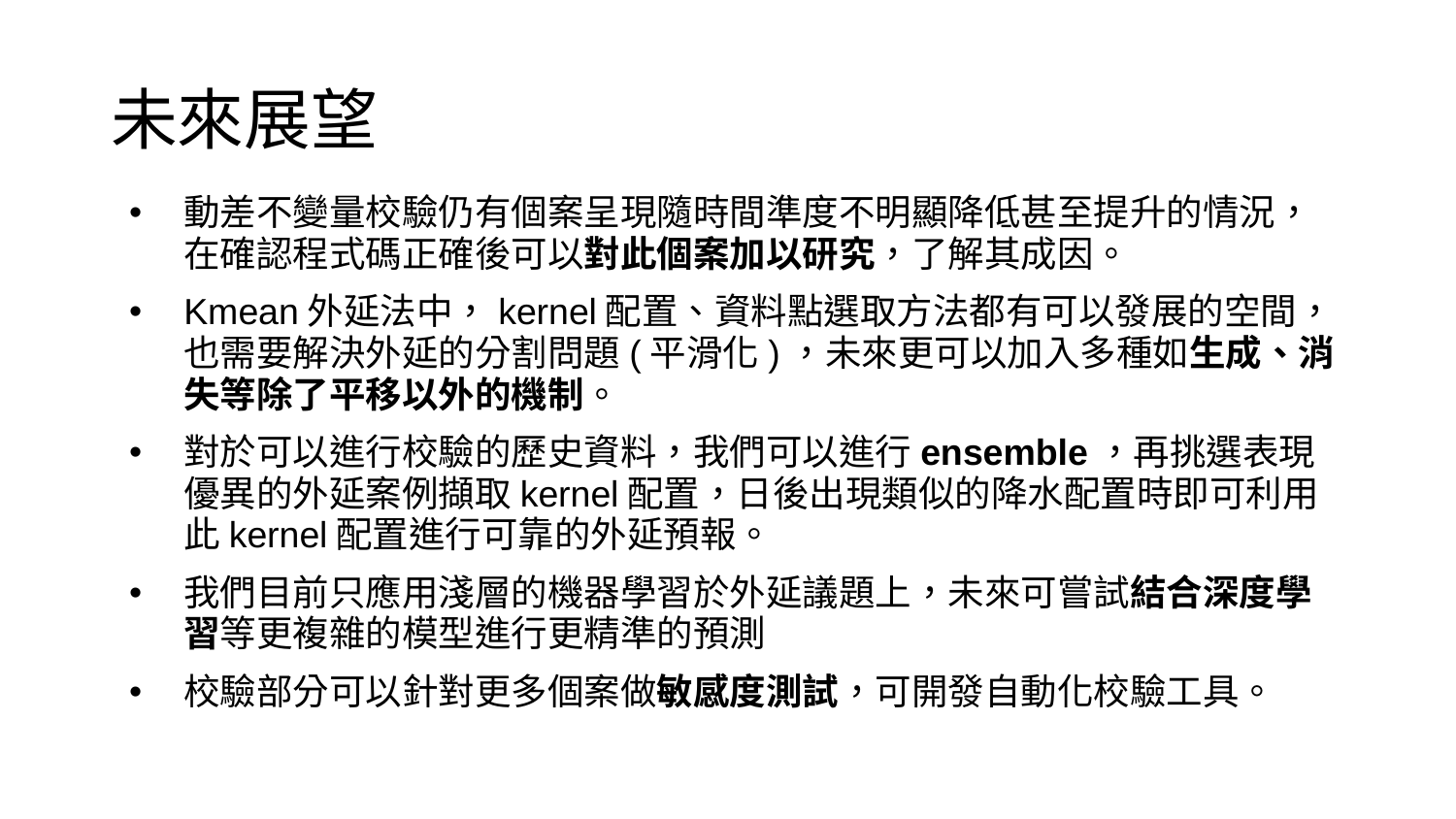

# 未來展望
動差不變量校驗仍有個案呈現隨時間準度不明顯降低甚至提升的情況，在確認程式碼正確後可以對此個案加以研究，了解其成因。
Kmean外延法中，kernel配置、資料點選取方法都有可以發展的空間，也需要解決外延的分割問題(平滑化)，未來更可以加入多種如生成、消失等除了平移以外的機制。
對於可以進行校驗的歷史資料，我們可以進行ensemble，再挑選表現優異的外延案例擷取kernel配置，日後出現類似的降水配置時即可利用此kernel配置進行可靠的外延預報。
我們目前只應用淺層的機器學習於外延議題上，未來可嘗試結合深度學習等更複雜的模型進行更精準的預測
校驗部分可以針對更多個案做敏感度測試，可開發自動化校驗工具。